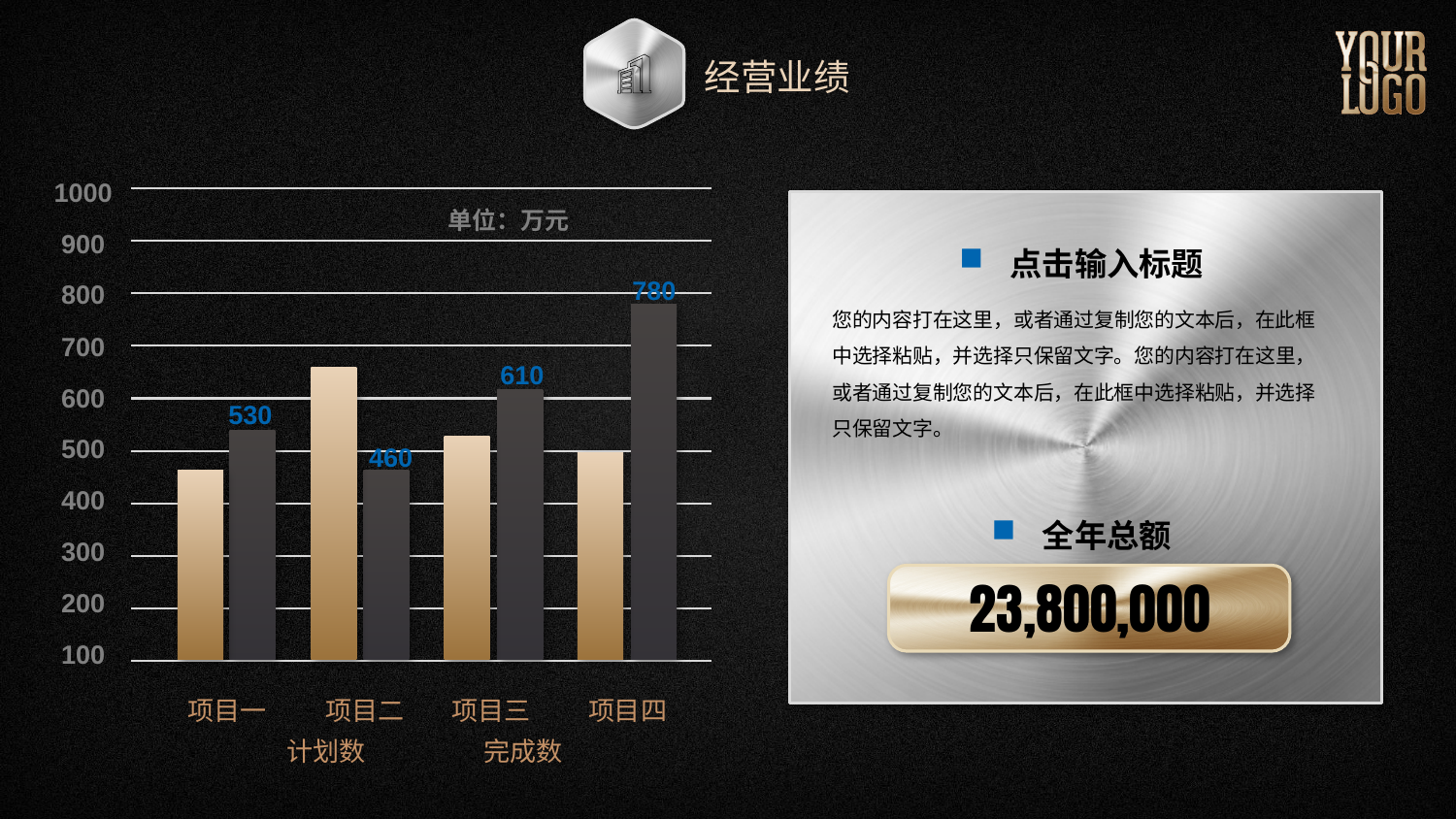

经营业绩
1000
900
800
700
600
500
400
300
200
100

单位：万元
点击输入标题
780
您的内容打在这里，或者通过复制您的文本后，在此框中选择粘贴，并选择只保留文字。您的内容打在这里，或者通过复制您的文本后，在此框中选择粘贴，并选择只保留文字。

610

530

460

全年总额

23,800,000
项目一
项目二
项目三
项目四
计划数
完成数